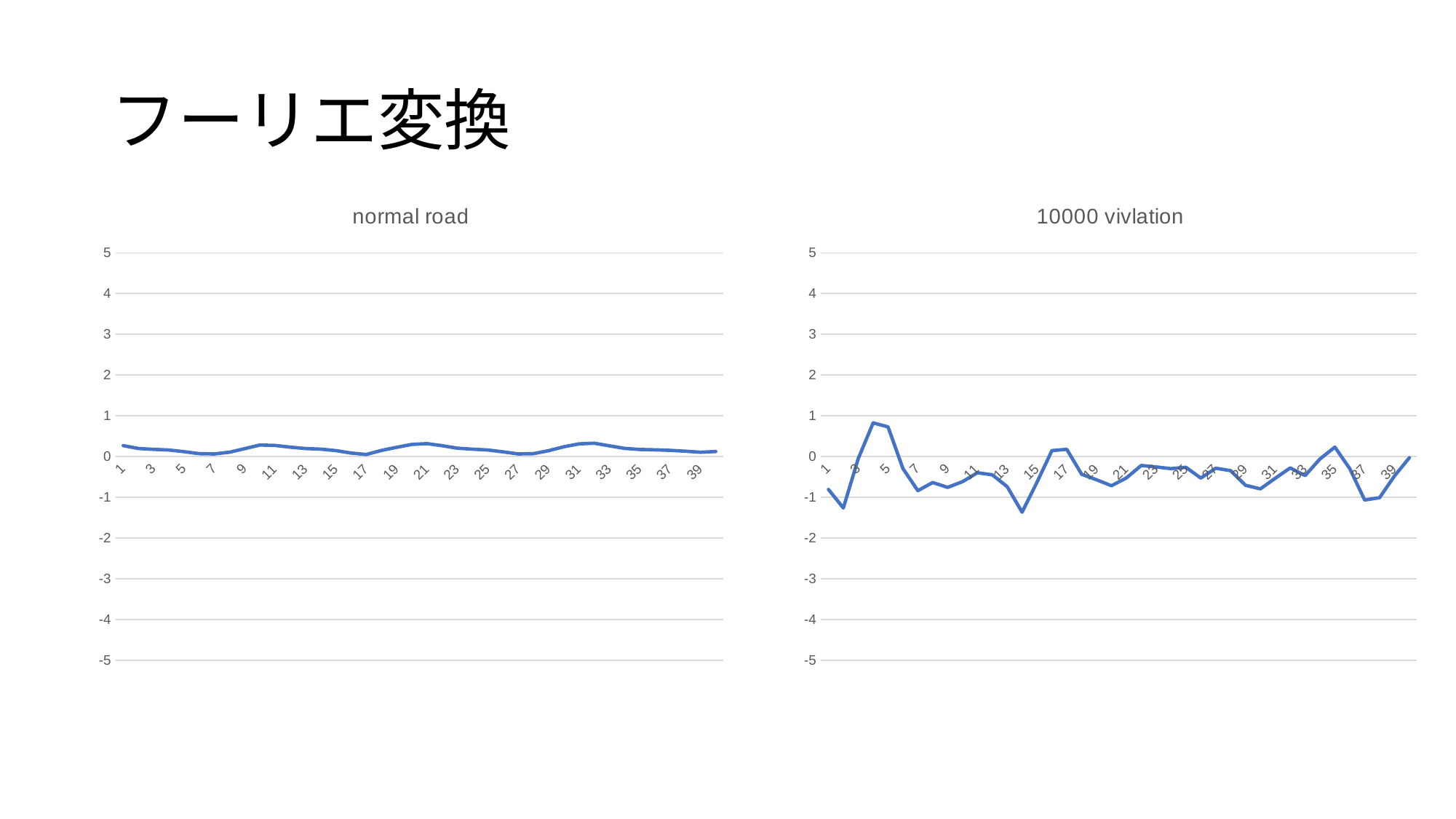

# フーリエ変換

### Chart: normal road

| Category |  |
|---|---|

### Chart: 10000 vivlation

| Category |  |
|---|---|